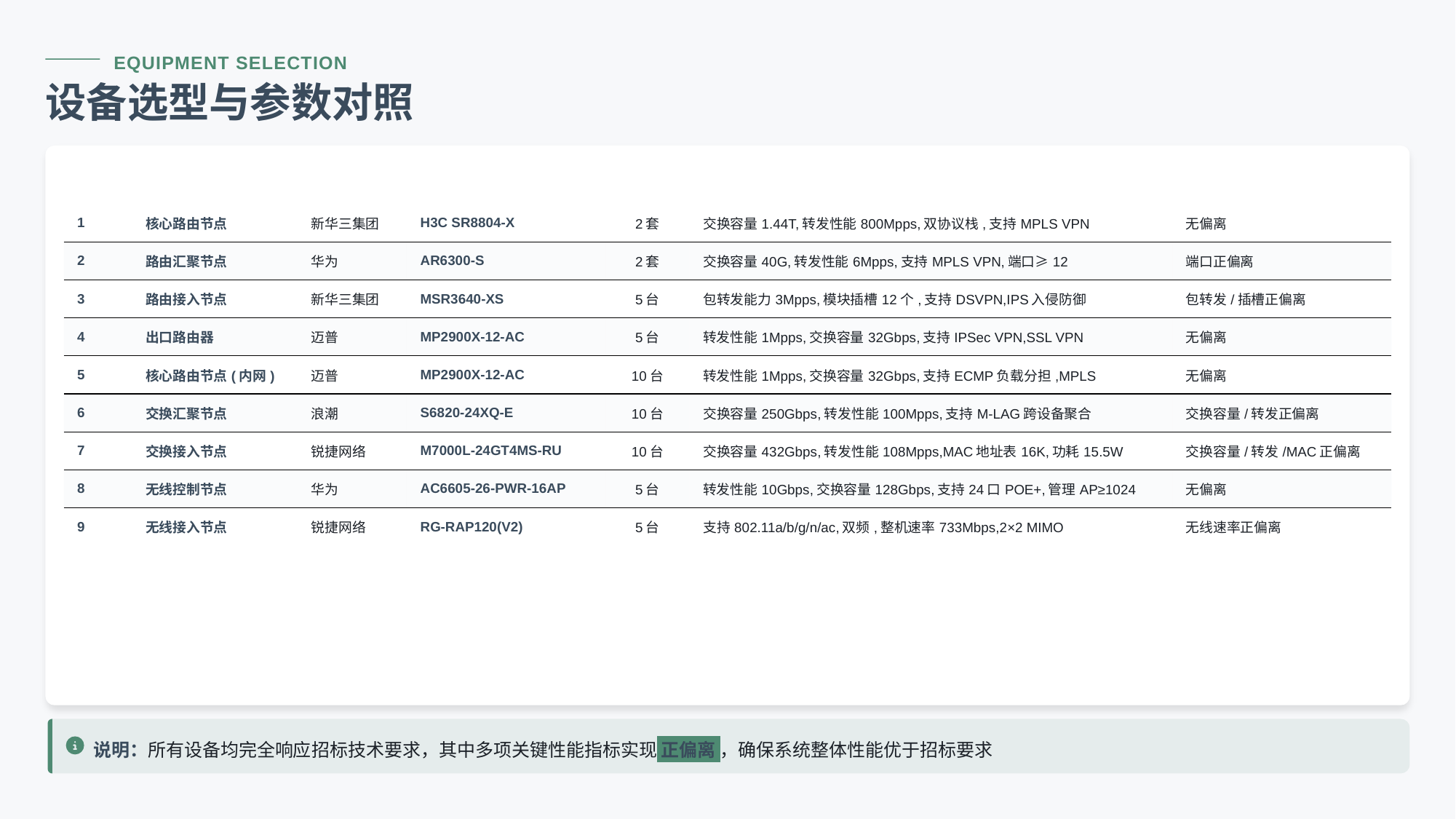

EQUIPMENT SELECTION

设备选型与参数对照

| 序号 | 设备名称 | 品牌 | 型号 | 数量 | 关键参数 | 偏离情况 |
| --- | --- | --- | --- | --- | --- | --- |
| 1 | 核心路由节点 | 新华三集团 | H3C SR8804-X | 2套 | 交换容量1.44T,转发性能800Mpps,双协议栈,支持MPLS VPN | 无偏离 |
| 2 | 路由汇聚节点 | 华为 | AR6300-S | 2套 | 交换容量40G,转发性能6Mpps,支持MPLS VPN,端口≥12 | 端口正偏离 |
| 3 | 路由接入节点 | 新华三集团 | MSR3640-XS | 5台 | 包转发能力3Mpps,模块插槽12个,支持DSVPN,IPS入侵防御 | 包转发/插槽正偏离 |
| 4 | 出口路由器 | 迈普 | MP2900X-12-AC | 5台 | 转发性能1Mpps,交换容量32Gbps,支持IPSec VPN,SSL VPN | 无偏离 |
| 5 | 核心路由节点(内网) | 迈普 | MP2900X-12-AC | 10台 | 转发性能1Mpps,交换容量32Gbps,支持ECMP负载分担,MPLS | 无偏离 |
| 6 | 交换汇聚节点 | 浪潮 | S6820-24XQ-E | 10台 | 交换容量250Gbps,转发性能100Mpps,支持M-LAG跨设备聚合 | 交换容量/转发正偏离 |
| 7 | 交换接入节点 | 锐捷网络 | M7000L-24GT4MS-RU | 10台 | 交换容量432Gbps,转发性能108Mpps,MAC地址表16K,功耗15.5W | 交换容量/转发/MAC正偏离 |
| 8 | 无线控制节点 | 华为 | AC6605-26-PWR-16AP | 5台 | 转发性能10Gbps,交换容量128Gbps,支持24口POE+,管理AP≥1024 | 无偏离 |
| 9 | 无线接入节点 | 锐捷网络 | RG-RAP120(V2) | 5台 | 支持802.11a/b/g/n/ac,双频,整机速率733Mbps,2×2 MIMO | 无线速率正偏离 |

说明：所有设备均完全响应招标技术要求，其中多项关键性能指标实现 正偏离 ，确保系统整体性能优于招标要求